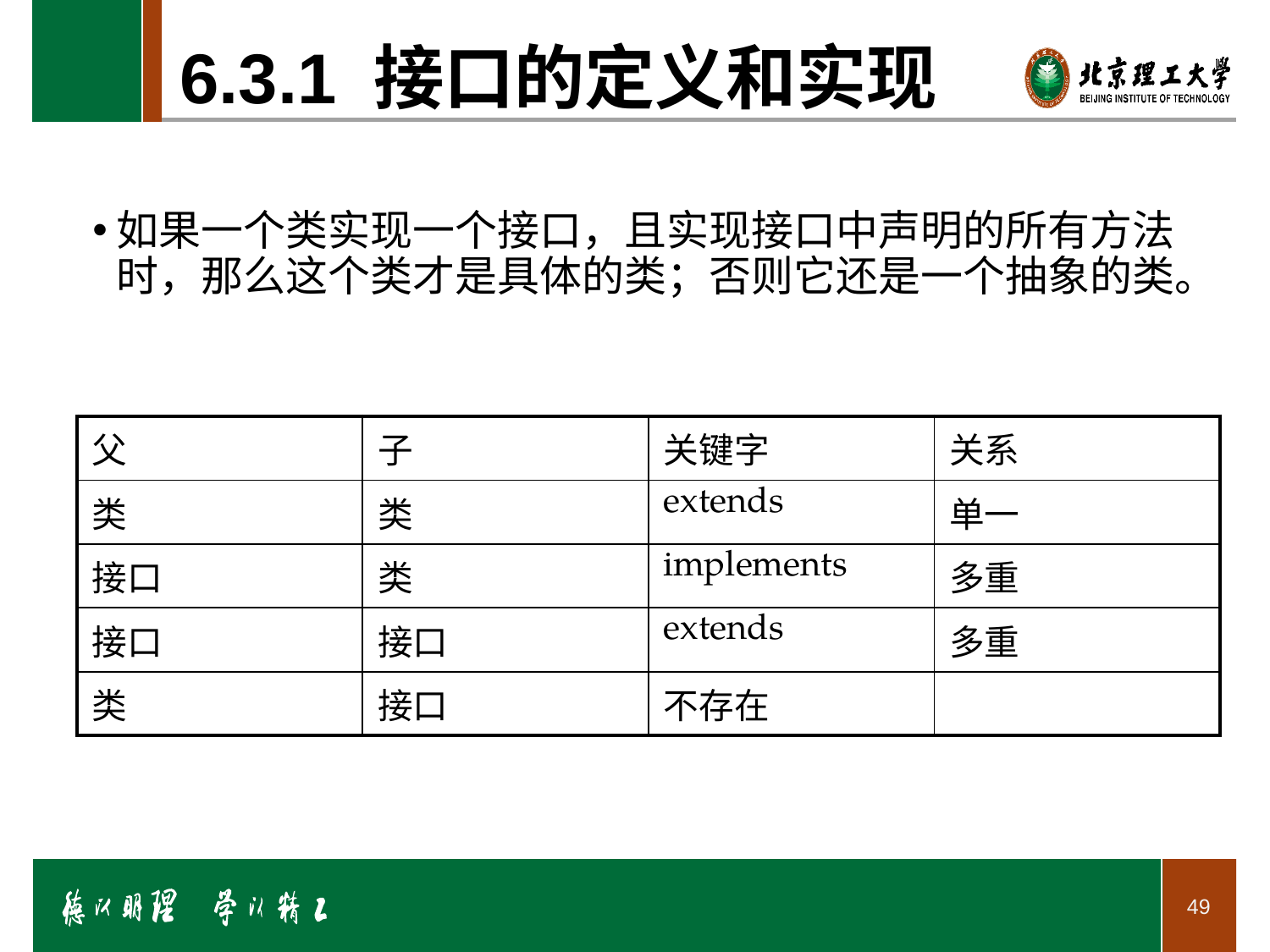

# 6.3.1 接口的定义和实现
如果一个类实现一个接口，且实现接口中声明的所有方法时，那么这个类才是具体的类；否则它还是一个抽象的类。

| 父 | 子 | 关键字 | 关系 |
| --- | --- | --- | --- |
| 类 | 类 | extends | 单一 |
| 接口 | 类 | implements | 多重 |
| 接口 | 接口 | extends | 多重 |
| 类 | 接口 | 不存在 |  |